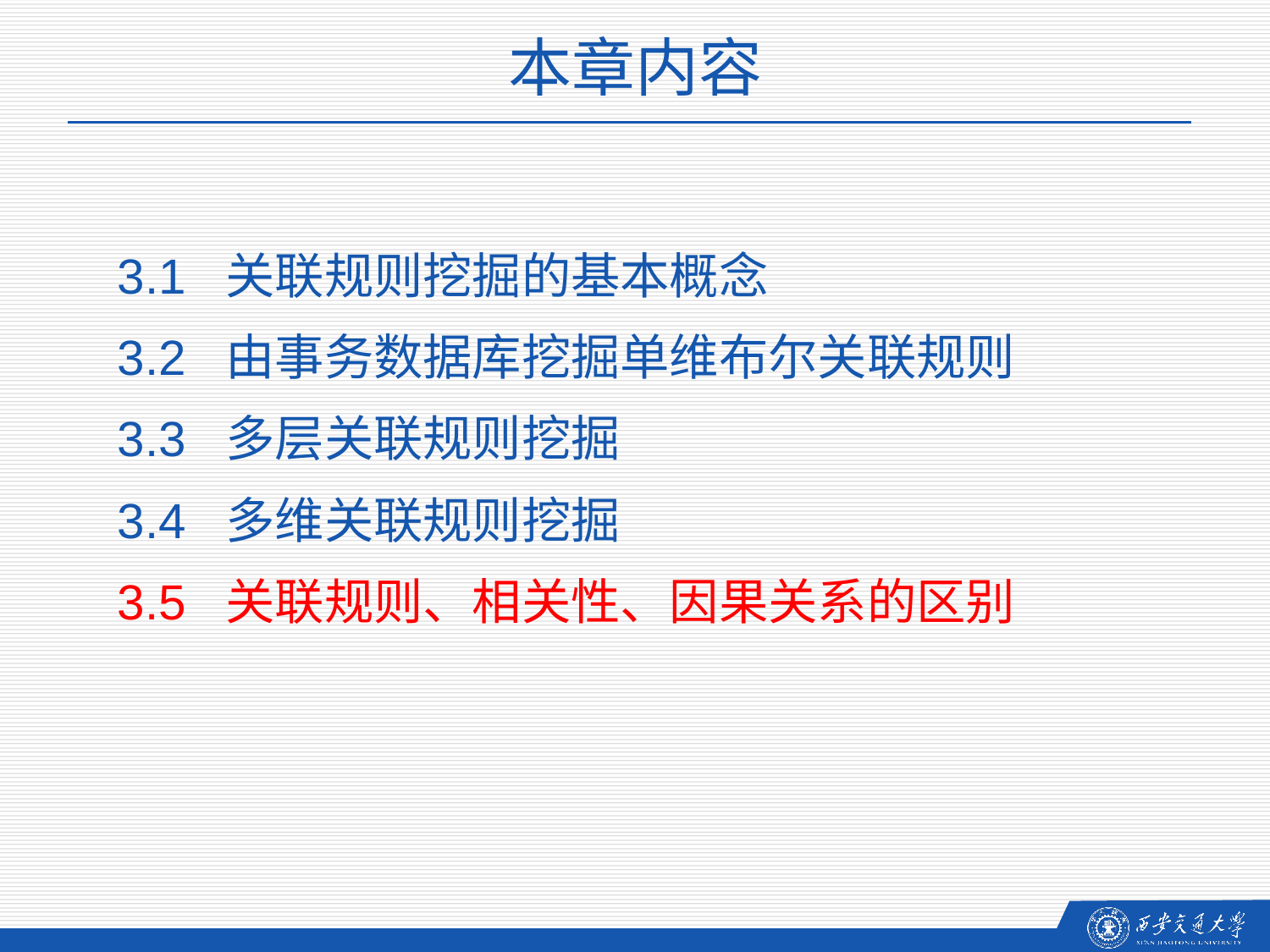

本章内容
3.1  关联规则挖掘的基本概念
3.2  由事务数据库挖掘单维布尔关联规则
3.3  多层关联规则挖掘
3.4  多维关联规则挖掘
3.5  关联规则、相关性、因果关系的区别